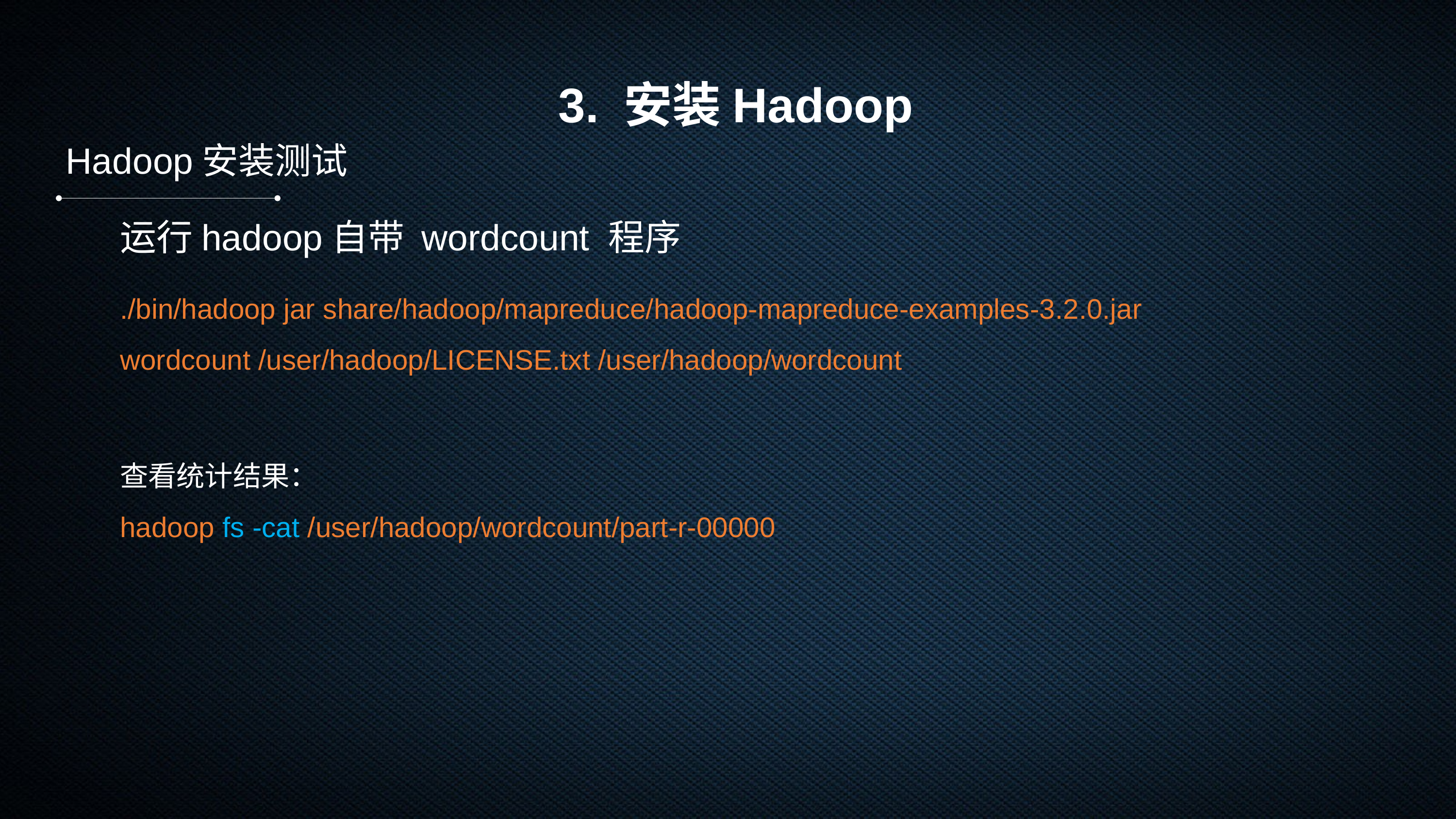

3. 安装Hadoop
Hadoop安装测试
运行hadoop自带 wordcount 程序
./bin/hadoop jar share/hadoop/mapreduce/hadoop-mapreduce-examples-3.2.0.jar wordcount /user/hadoop/LICENSE.txt /user/hadoop/wordcount
查看统计结果：
hadoop fs -cat /user/hadoop/wordcount/part-r-00000